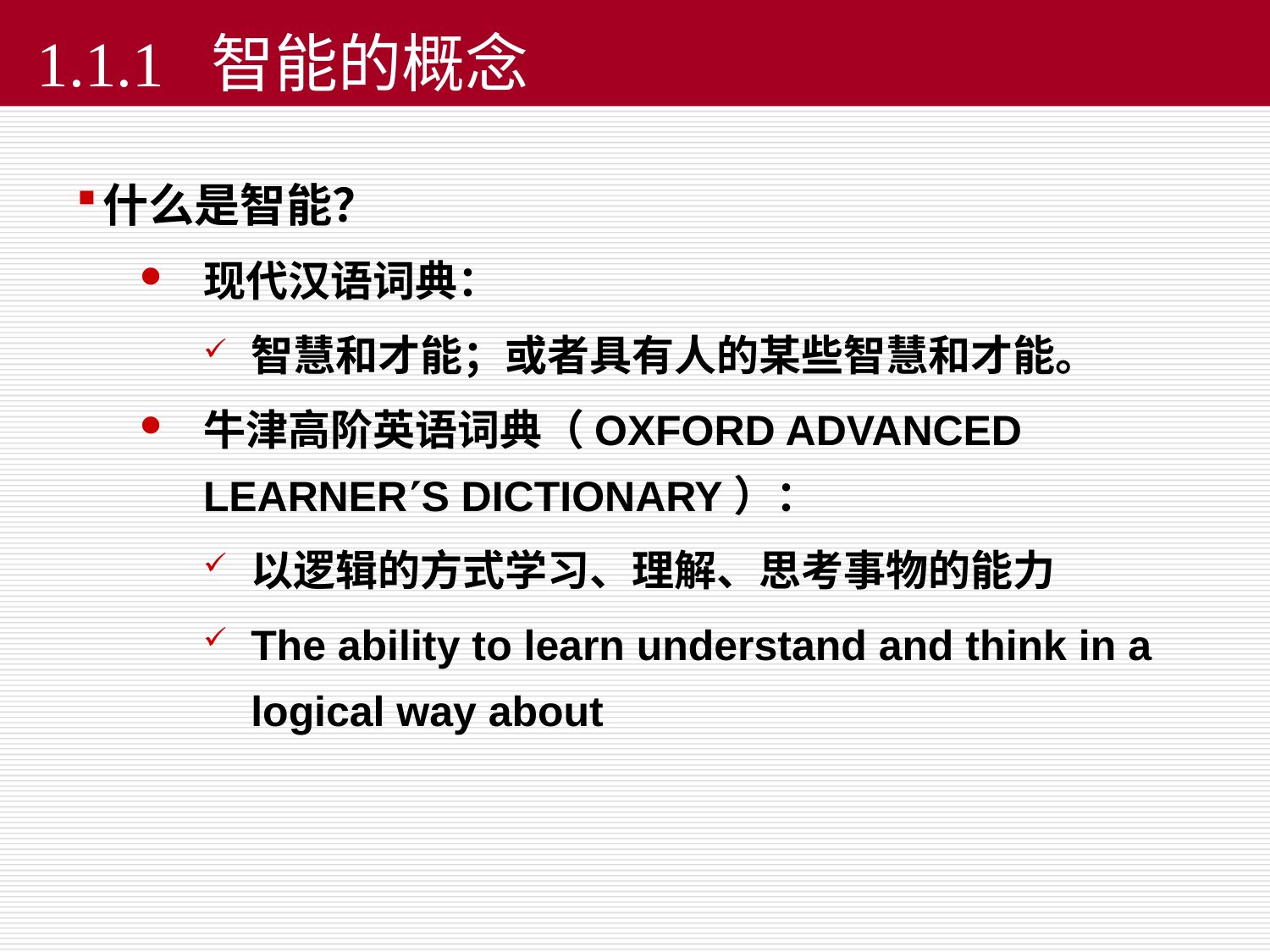

# 1.1.1  智能的概念
什么是智能？
现代汉语词典：
智慧和才能；或者具有人的某些智慧和才能。
牛津高阶英语词典（OXFORD ADVANCED LEARNER′S DICTIONARY）：
以逻辑的方式学习、理解、思考事物的能力
The ability to learn understand and think in a logical way about
8